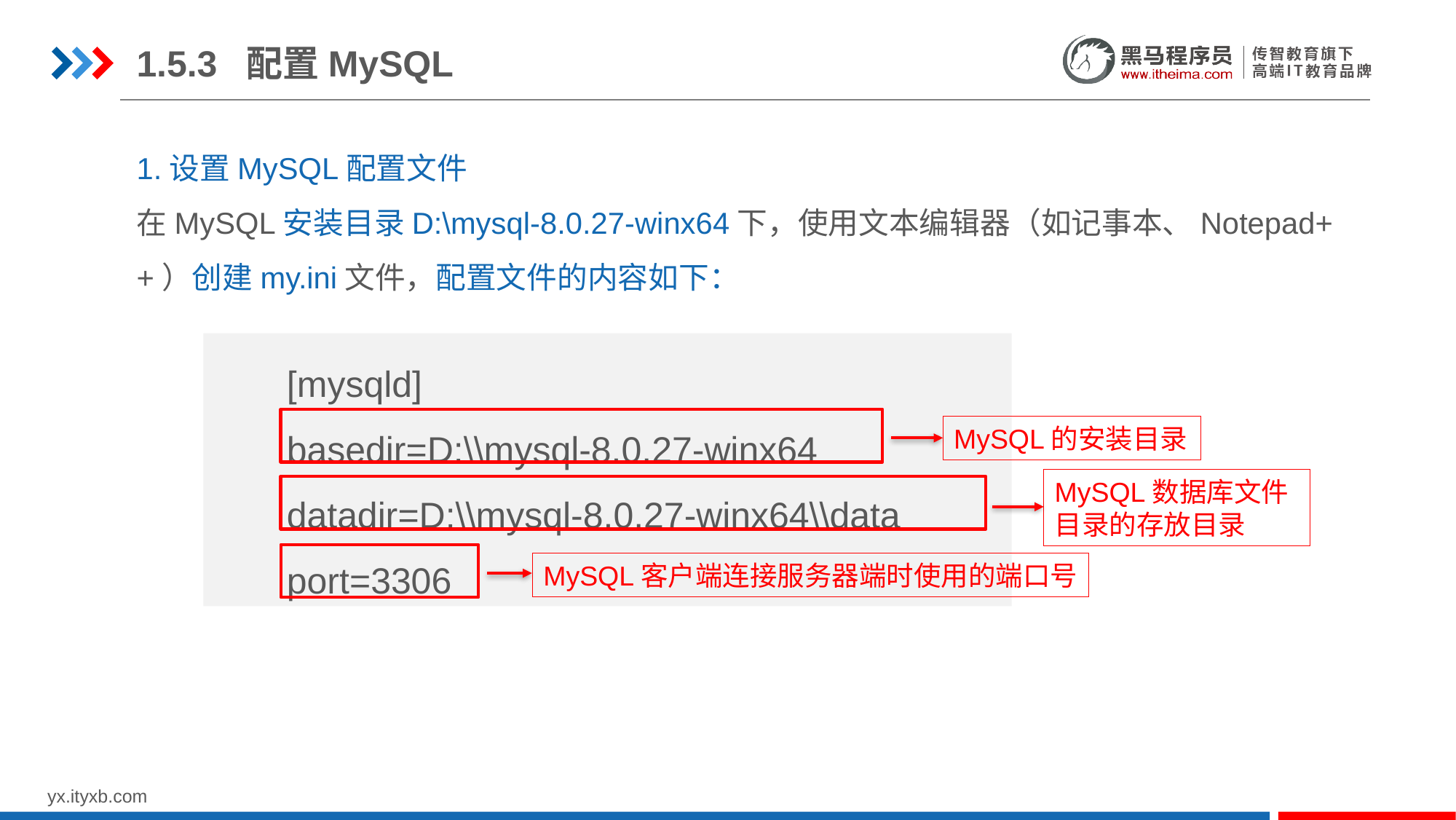

1.5.3  配置MySQL
1.设置MySQL配置文件
在MySQL安装目录D:\mysql-8.0.27-winx64下，使用文本编辑器（如记事本、Notepad++）创建my.ini文件，配置文件的内容如下：
[mysqld]
basedir=D:\\mysql-8.0.27-winx64
datadir=D:\\mysql-8.0.27-winx64\\data
port=3306

MySQL的安装目录
MySQL数据库文件目录的存放目录

MySQL客户端连接服务器端时使用的端口号